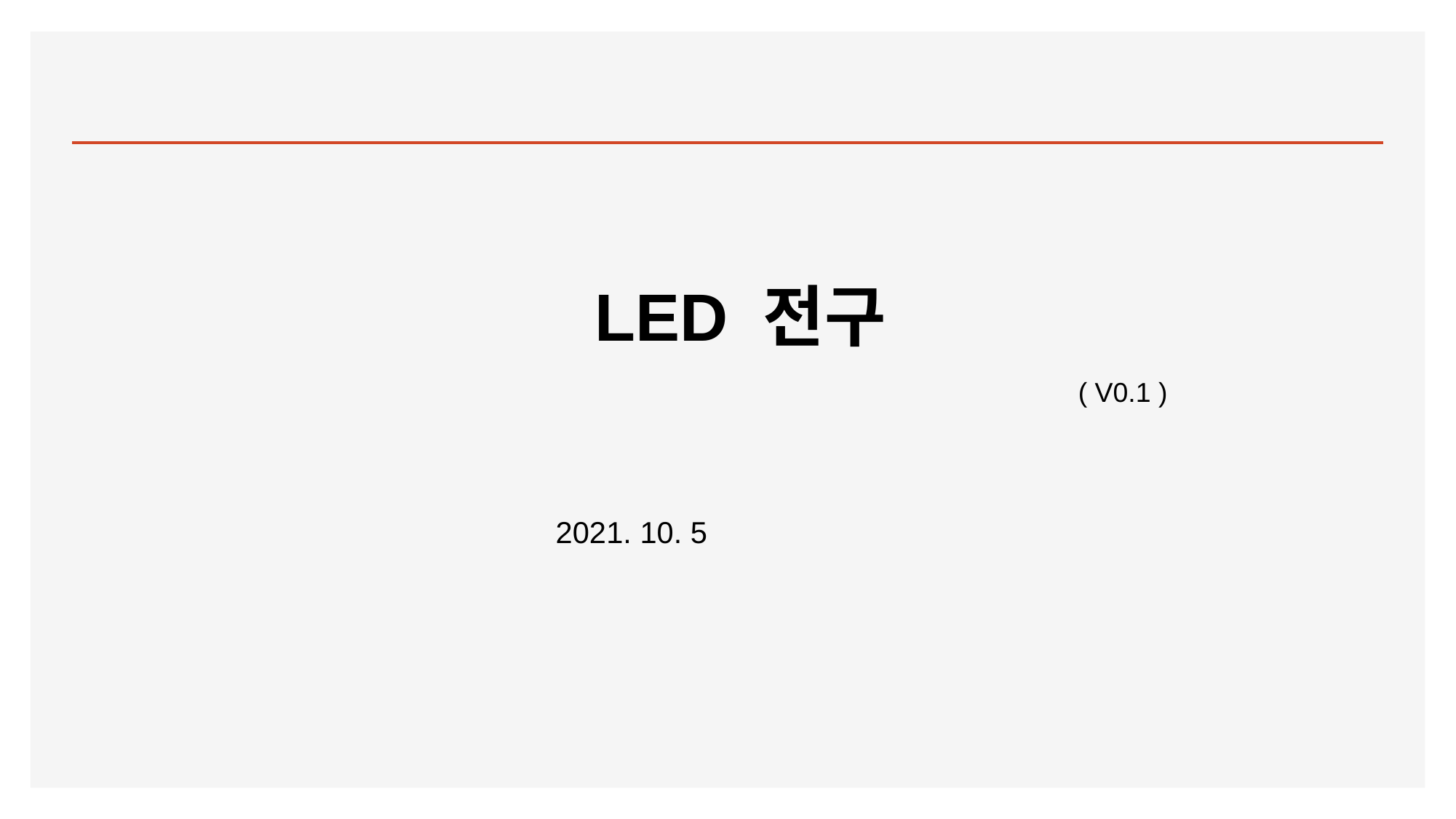

# LED 전구
( V0.1 )
2021. 10. 5